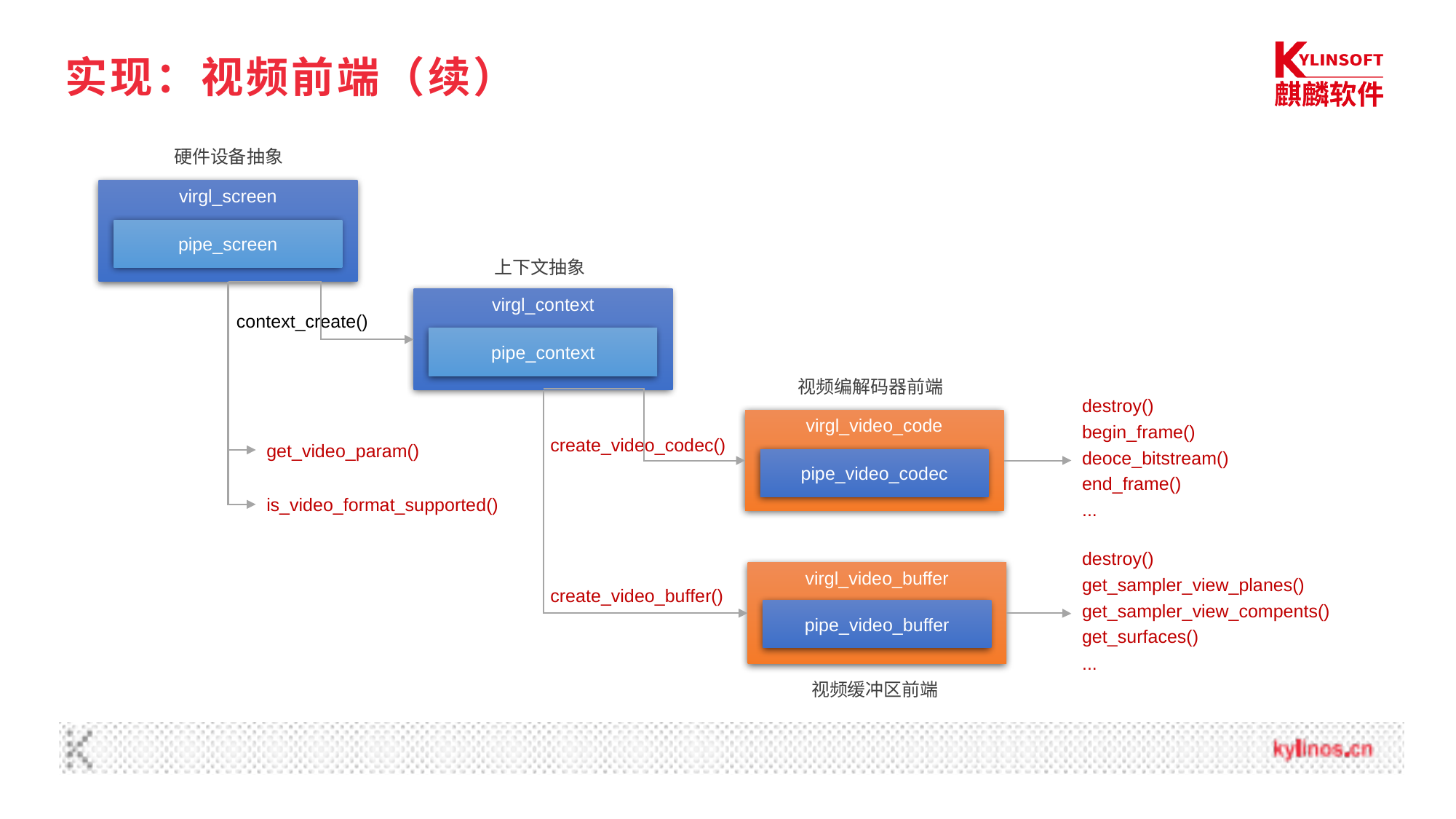

实现：视频前端（续）
硬件设备抽象
virgl_screen
pipe_screen
上下文抽象
virgl_context
pipe_context
context_create()
视频编解码器前端
destroy()
begin_frame()
deoce_bitstream()
end_frame()
...
virgl_video_code
pipe_video_codec
create_video_codec()
get_video_param()
is_video_format_supported()
destroy()
get_sampler_view_planes()
get_sampler_view_compents()
get_surfaces()
...
virgl_video_buffer
pipe_video_buffer
create_video_buffer()
视频缓冲区前端